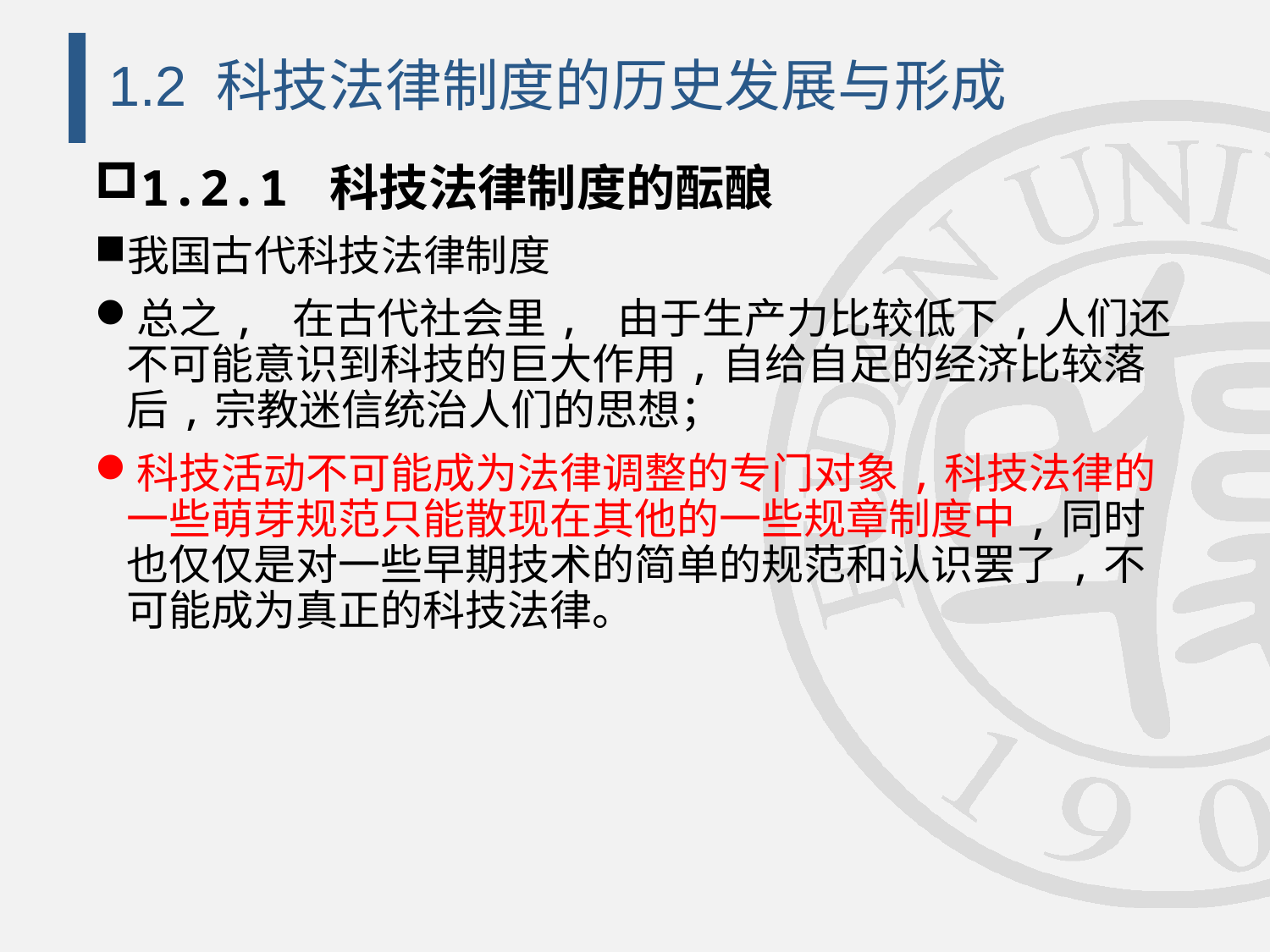

# 1.2 科技法律制度的历史发展与形成
1.2.1 科技法律制度的酝酿
我国古代科技法律制度
总之, 在古代社会里, 由于生产力比较低下,人们还不可能意识到科技的巨大作用,自给自足的经济比较落后,宗教迷信统治人们的思想；
科技活动不可能成为法律调整的专门对象,科技法律的一些萌芽规范只能散现在其他的一些规章制度中,同时也仅仅是对一些早期技术的简单的规范和认识罢了,不可能成为真正的科技法律。